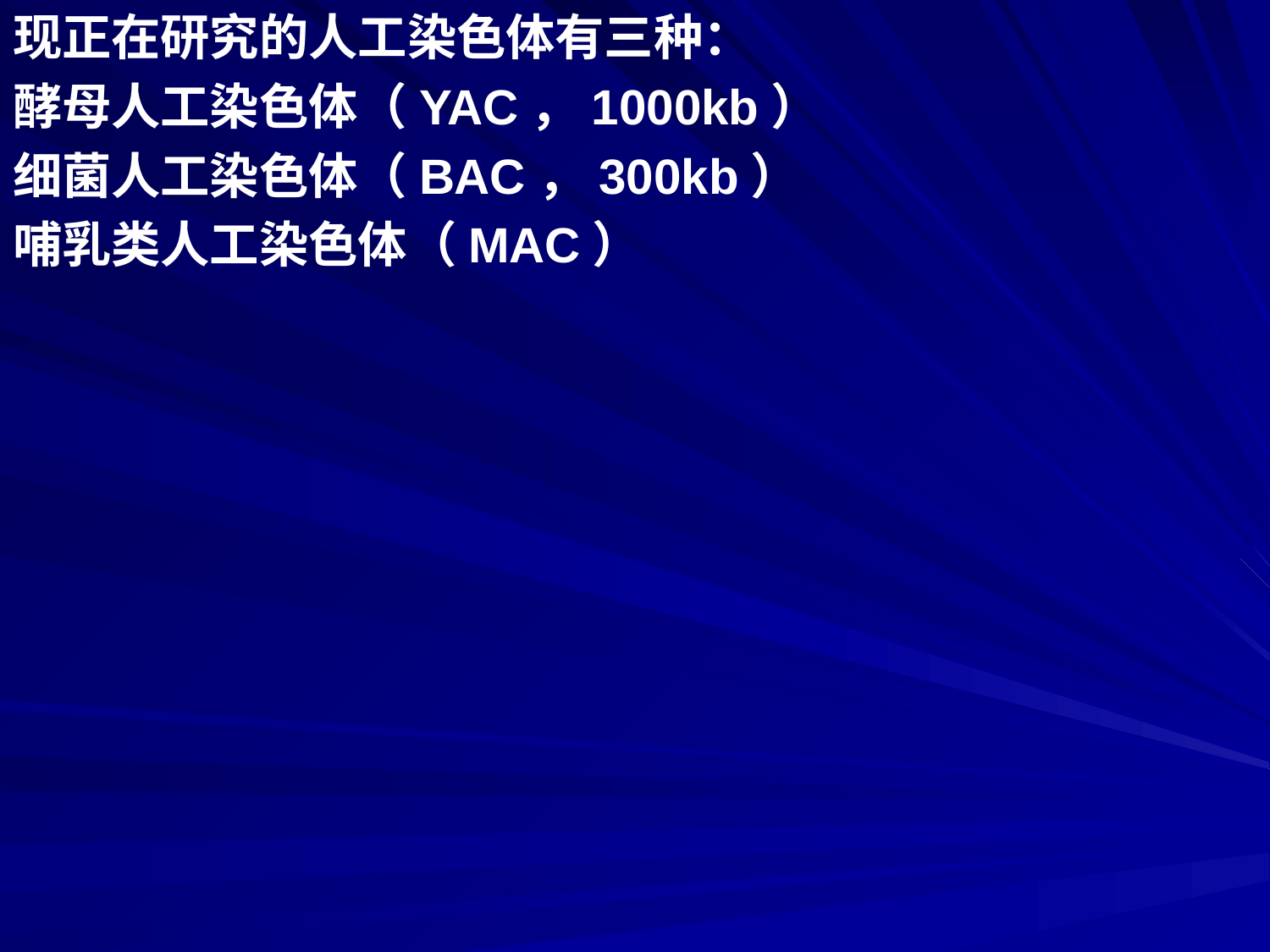

现正在研究的人工染色体有三种：
酵母人工染色体（YAC，1000kb）
细菌人工染色体（BAC，300kb）
哺乳类人工染色体（MAC）